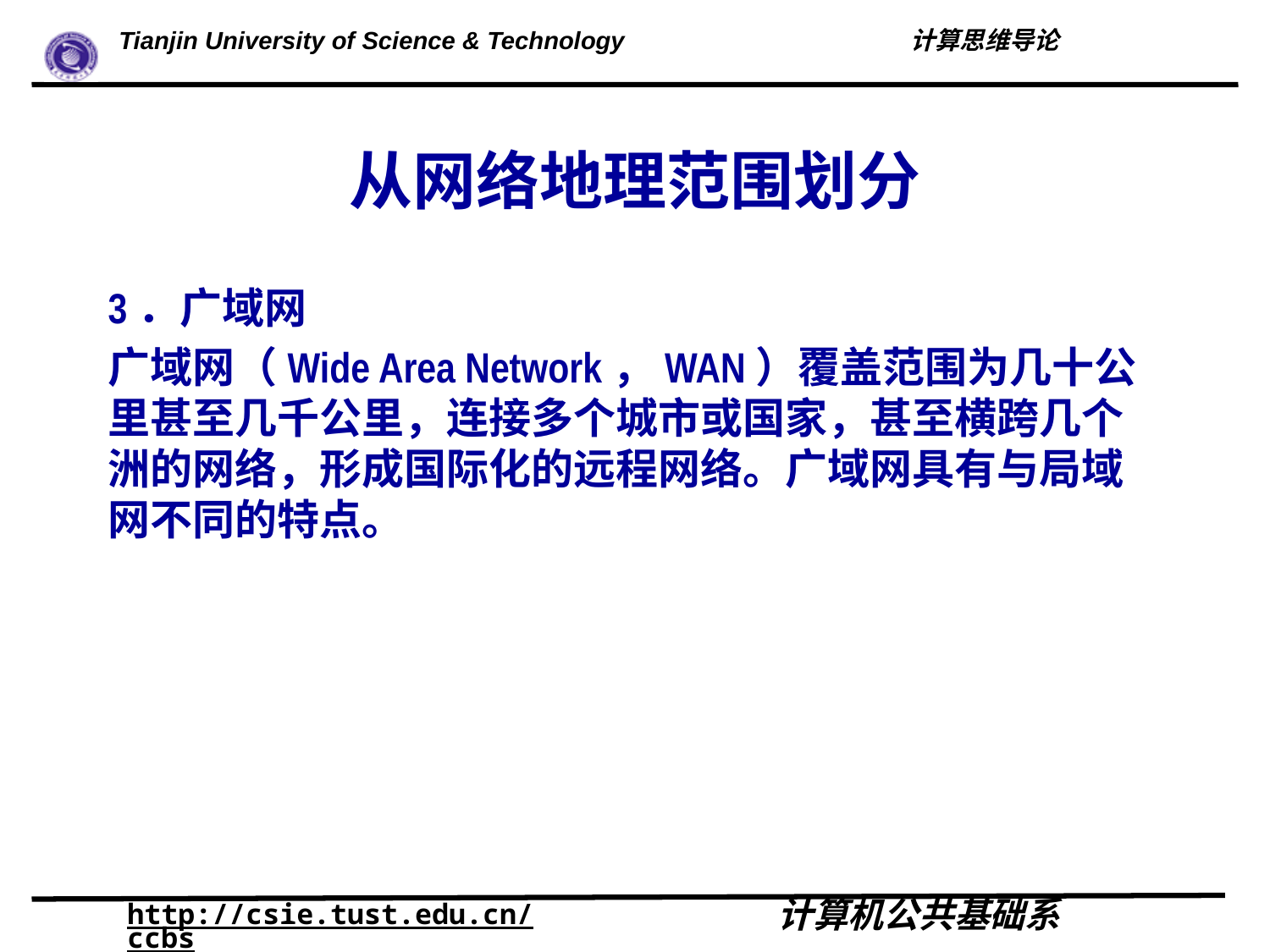

# 从网络地理范围划分
3．广域网
广域网（Wide Area Network，WAN）覆盖范围为几十公里甚至几千公里，连接多个城市或国家，甚至横跨几个洲的网络，形成国际化的远程网络。广域网具有与局域网不同的特点。